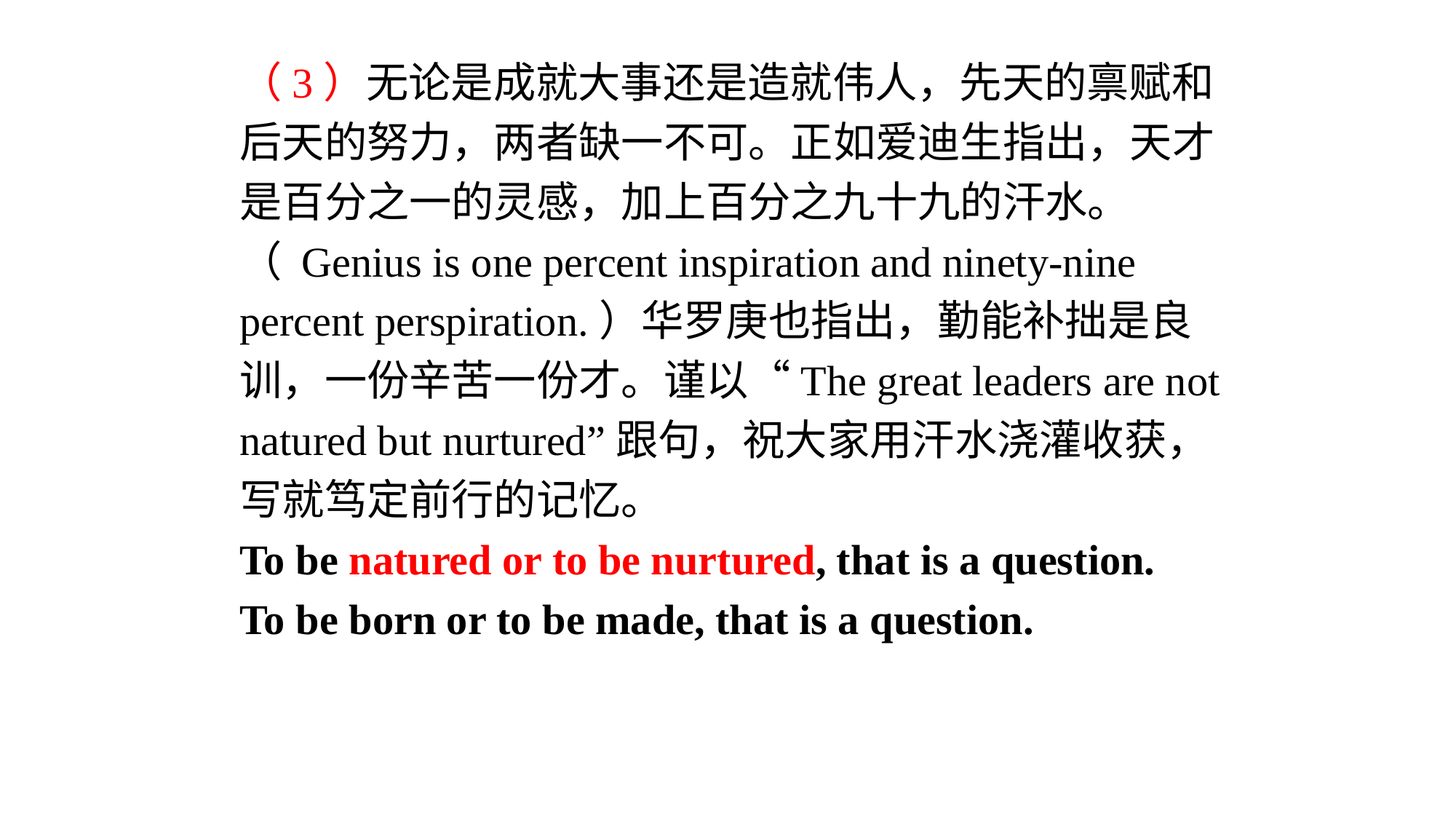

（3）无论是成就大事还是造就伟人，先天的禀赋和后天的努力，两者缺一不可。正如爱迪生指出，天才是百分之一的灵感，加上百分之九十九的汗水。（ Genius is one percent inspiration and ninety-nine percent perspiration.）华罗庚也指出，勤能补拙是良训，一份辛苦一份才。谨以“The great leaders are not natured but nurtured”跟句，祝大家用汗水浇灌收获，写就笃定前行的记忆。
To be natured or to be nurtured, that is a question.
To be born or to be made, that is a question.